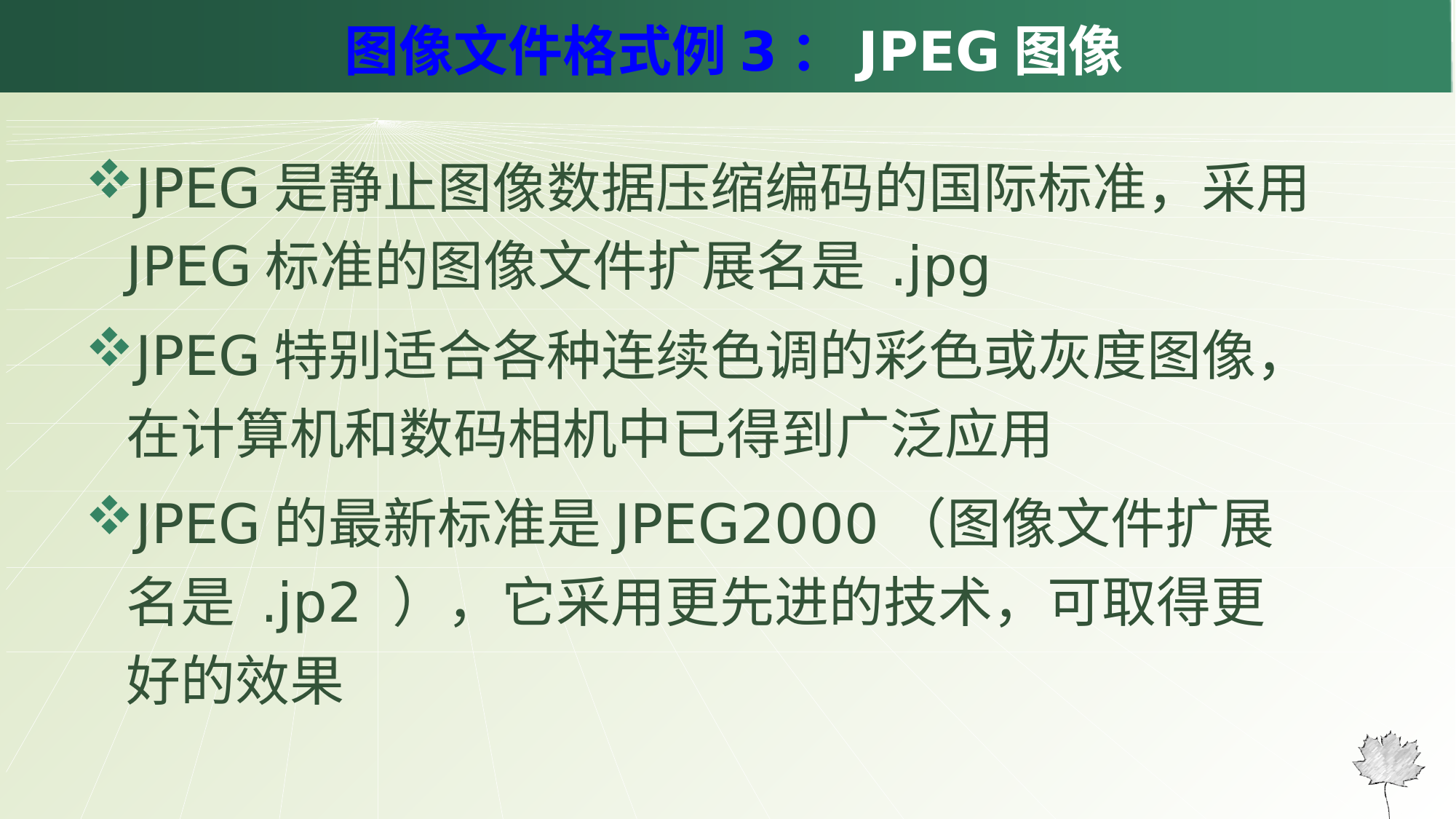

# 图像文件格式例3：JPEG图像
JPEG是静止图像数据压缩编码的国际标准，采用JPEG标准的图像文件扩展名是 .jpg
JPEG特别适合各种连续色调的彩色或灰度图像，在计算机和数码相机中已得到广泛应用
JPEG的最新标准是JPEG2000（图像文件扩展名是 .jp2 ），它采用更先进的技术，可取得更好的效果